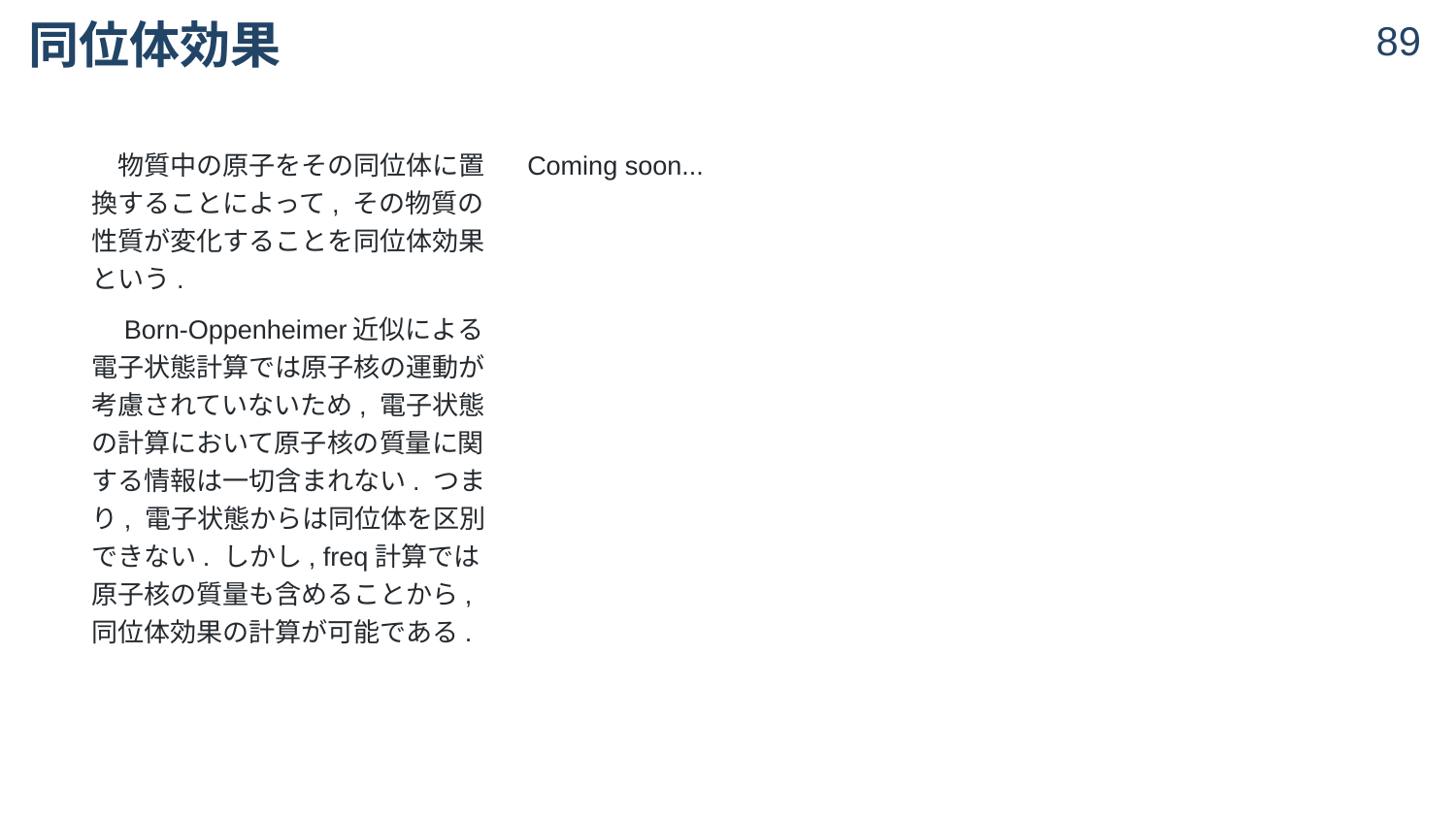

# 同位体効果
89
　物質中の原子をその同位体に置換することによって, その物質の性質が変化することを同位体効果という.
　Born-Oppenheimer近似による電子状態計算では原子核の運動が考慮されていないため, 電子状態の計算において原子核の質量に関する情報は一切含まれない. つまり, 電子状態からは同位体を区別できない. しかし, freq計算では原子核の質量も含めることから, 同位体効果の計算が可能である.
Coming soon...

© 2024 Shuhei Ohno